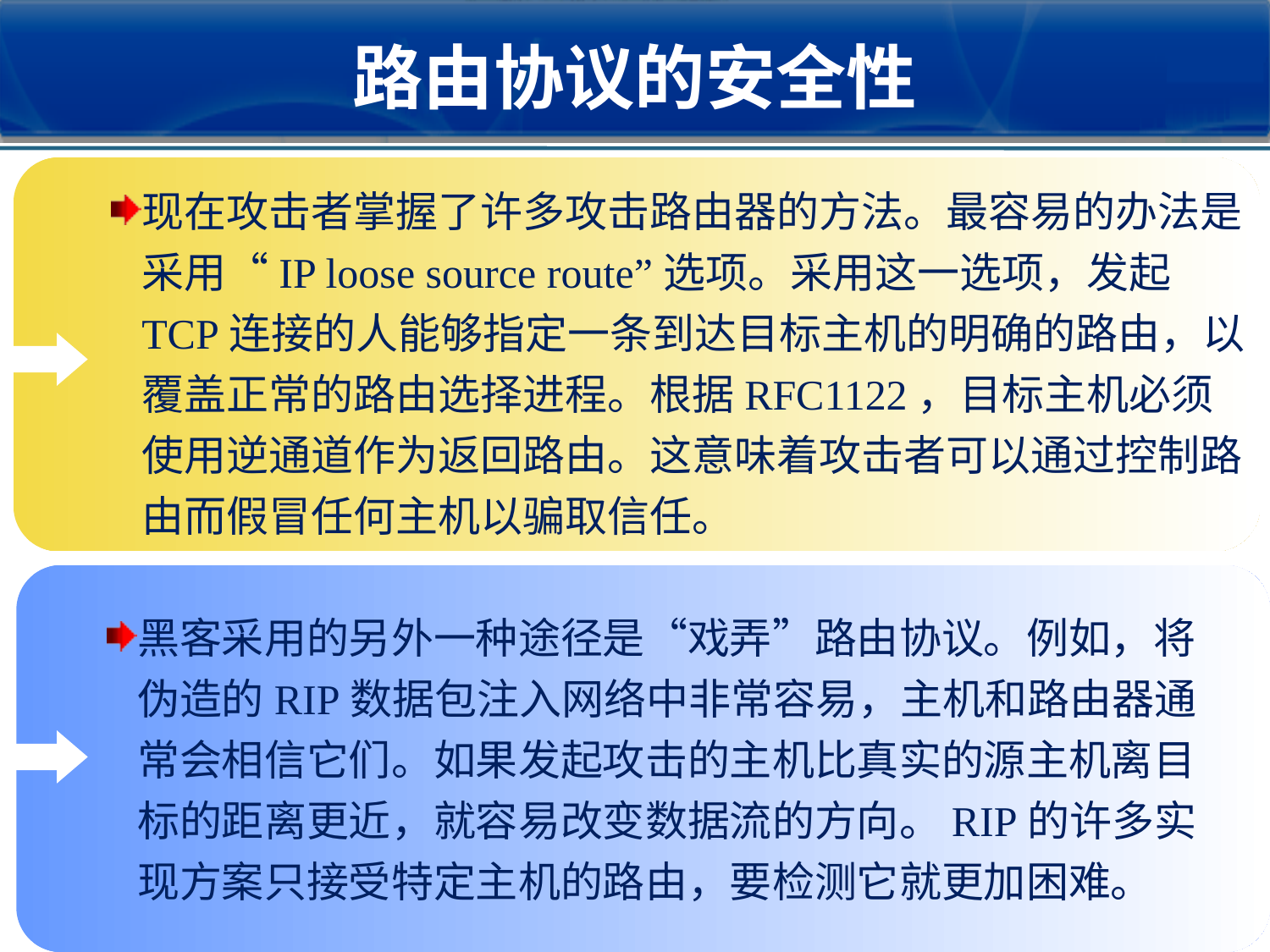

路由协议的安全性

现在攻击者掌握了许多攻击路由器的方法。最容易的办法是采用“IP loose source route”选项。采用这一选项，发起TCP连接的人能够指定一条到达目标主机的明确的路由，以覆盖正常的路由选择进程。根据RFC1122，目标主机必须使用逆通道作为返回路由。这意味着攻击者可以通过控制路由而假冒任何主机以骗取信任。

黑客采用的另外一种途径是“戏弄”路由协议。例如，将伪造的RIP数据包注入网络中非常容易，主机和路由器通常会相信它们。如果发起攻击的主机比真实的源主机离目标的距离更近，就容易改变数据流的方向。RIP的许多实现方案只接受特定主机的路由，要检测它就更加困难。